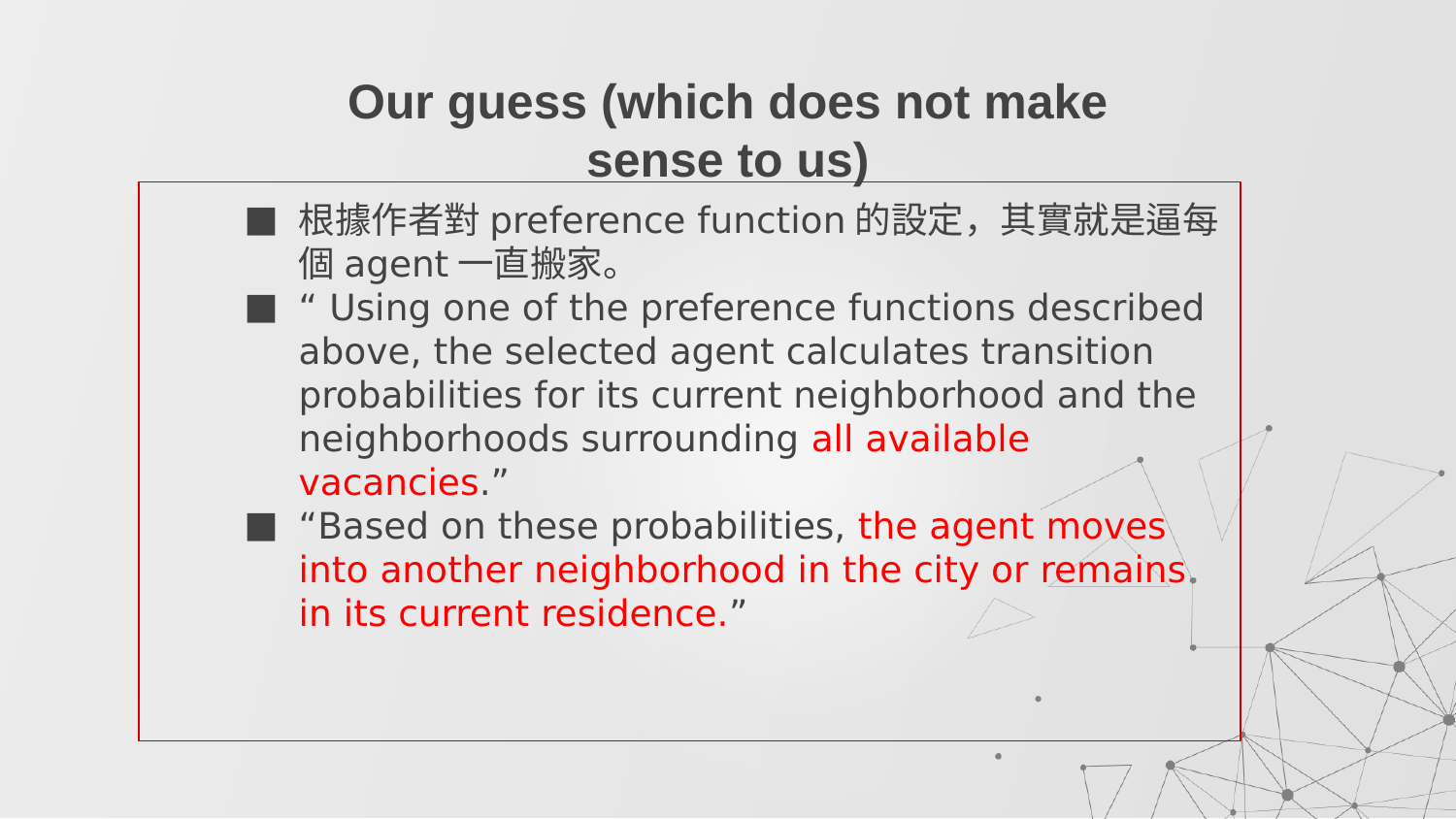

# Our guess (which does not make sense to us)
根據作者對preference function的設定，其實就是逼每個agent一直搬家。
“ Using one of the preference functions described above, the selected agent calculates transition probabilities for its current neighborhood and the neighborhoods surrounding all available vacancies.”
“Based on these probabilities, the agent moves into another neighborhood in the city or remains in its current residence.”